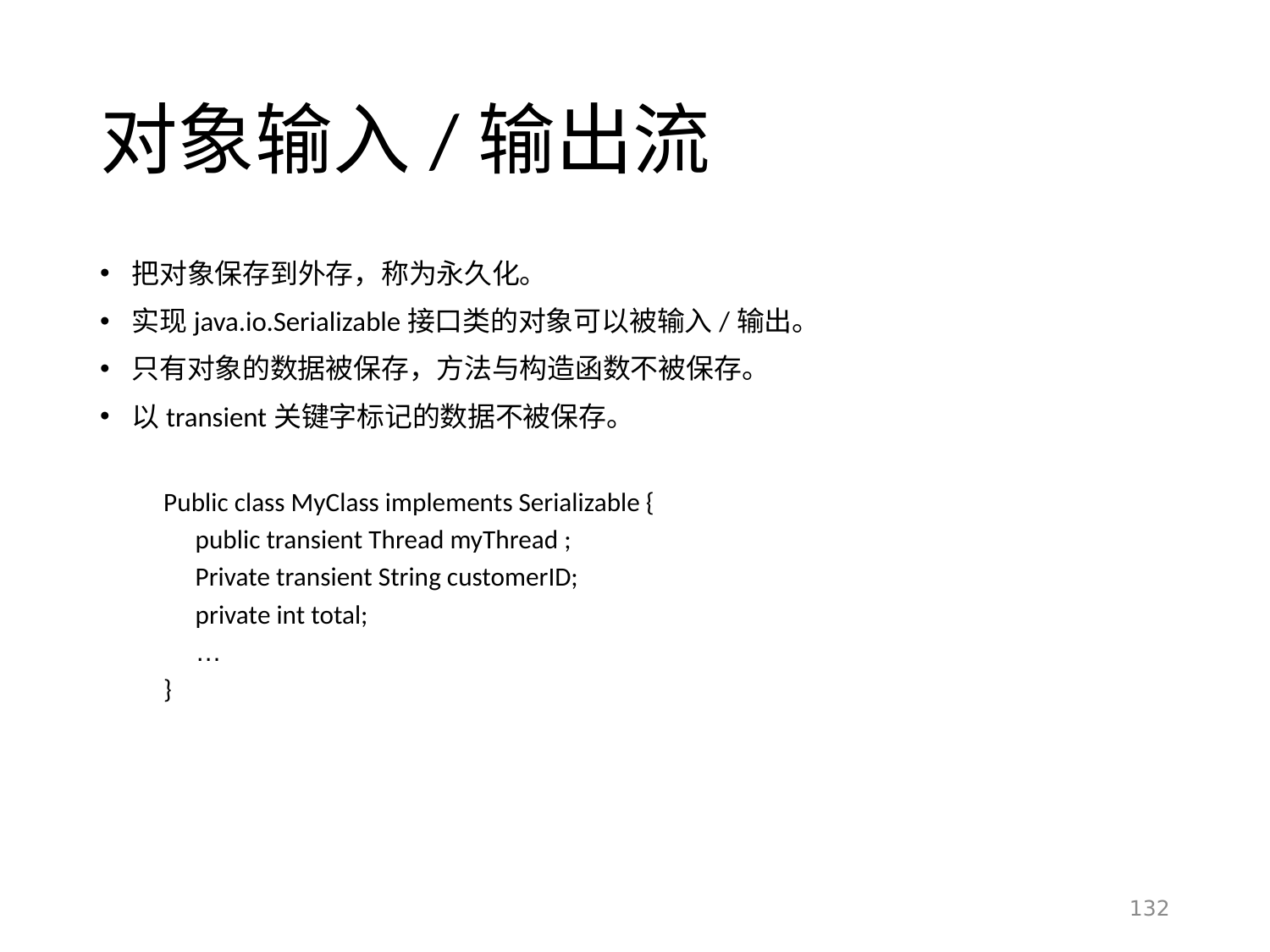

# 对象输入/输出流
把对象保存到外存，称为永久化。
实现java.io.Serializable接口类的对象可以被输入/输出。
只有对象的数据被保存，方法与构造函数不被保存。
以transient关键字标记的数据不被保存。

Public class MyClass implements Serializable {
	public transient Thread myThread ;
	Private transient String customerID;
	private int total;
	…
}

132